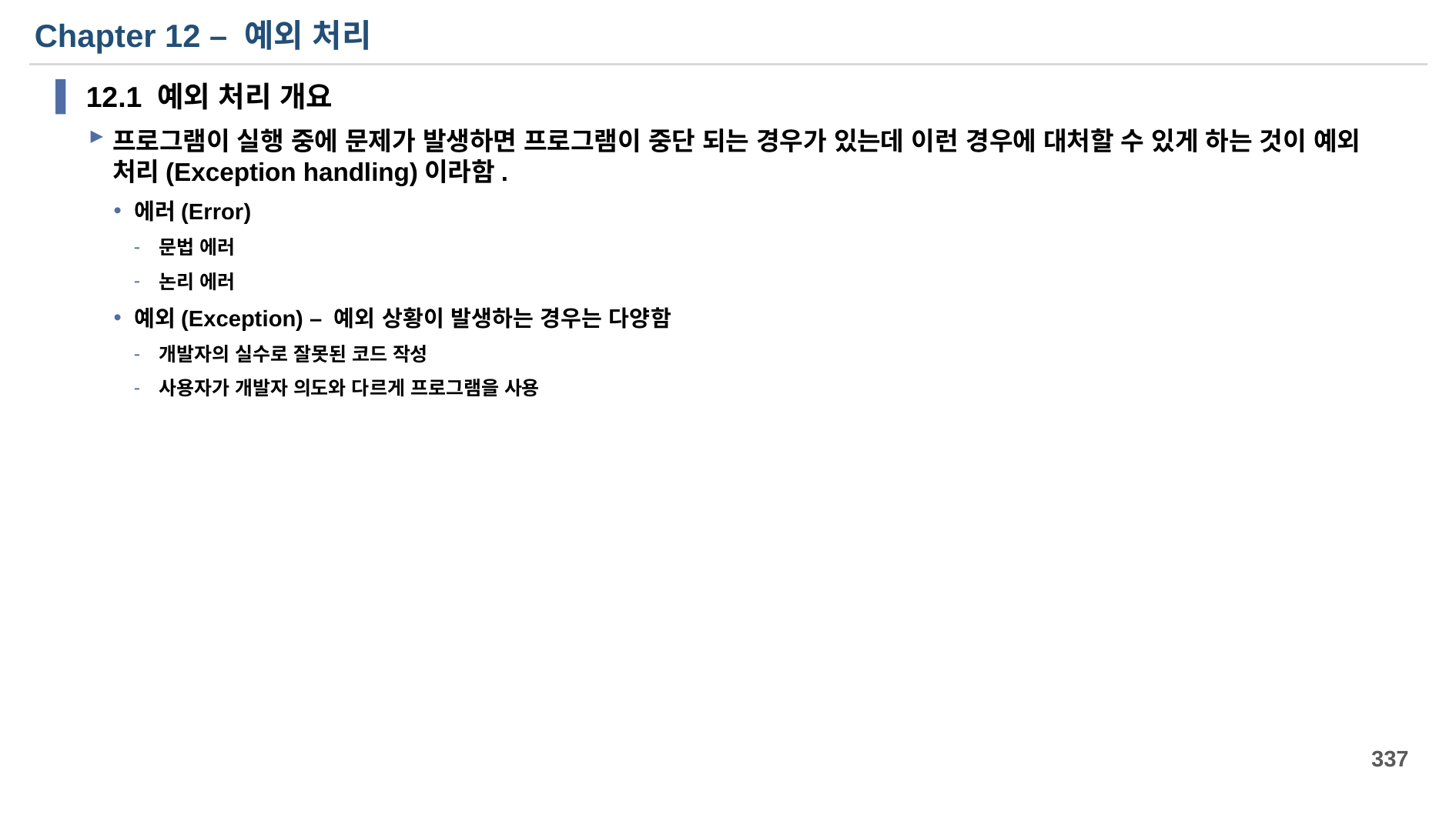

# Chapter 12 – 예외 처리
12.1 예외 처리 개요
프로그램이 실행 중에 문제가 발생하면 프로그램이 중단 되는 경우가 있는데 이런 경우에 대처할 수 있게 하는 것이 예외 처리(Exception handling)이라함.
에러(Error)
문법 에러
논리 에러
예외(Exception) – 예외 상황이 발생하는 경우는 다양함
개발자의 실수로 잘못된 코드 작성
사용자가 개발자 의도와 다르게 프로그램을 사용
337